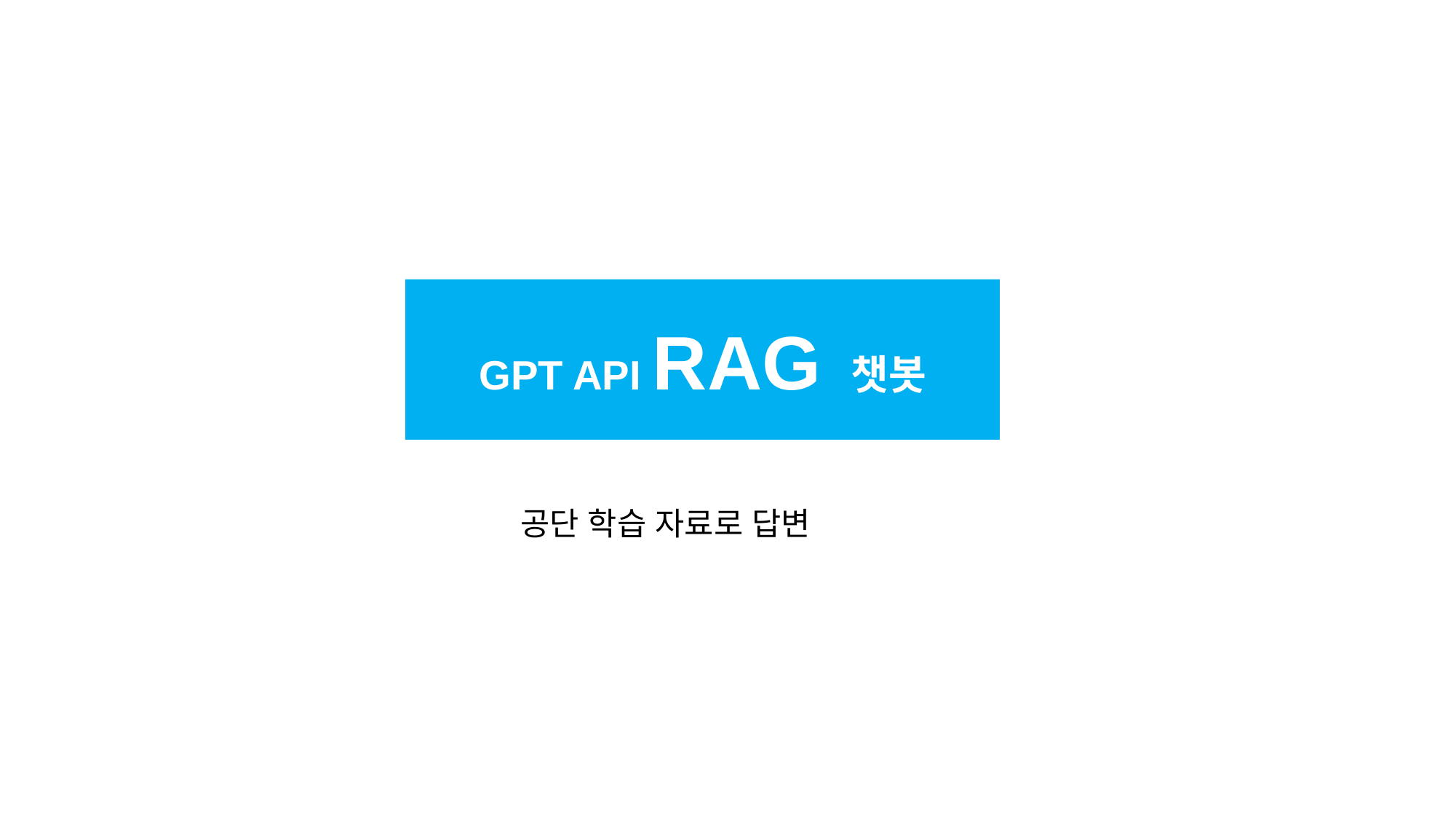

GPT API RAG 챗봇
공단 학습 자료로 답변